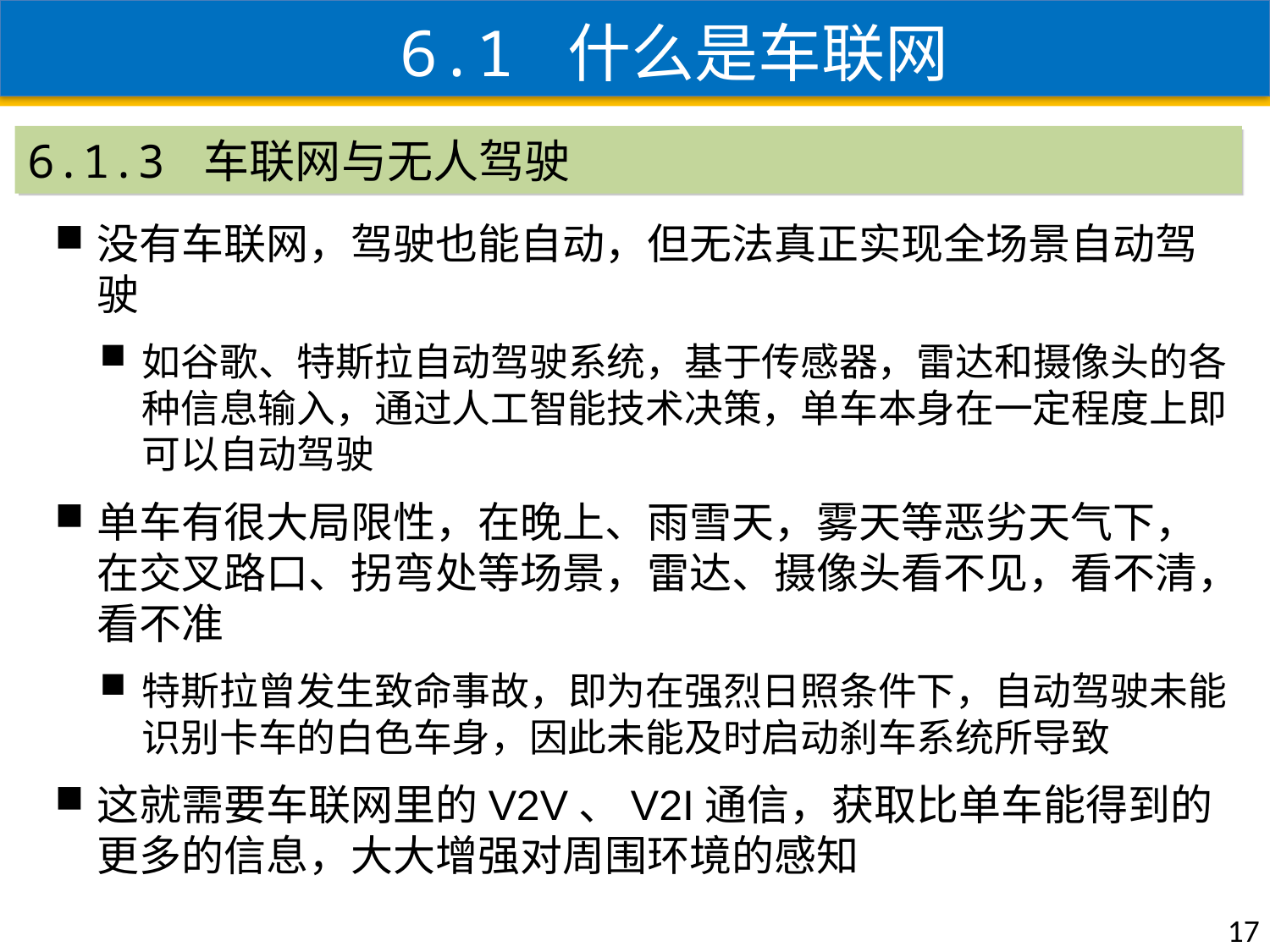

6.1 什么是车联网
6.1.3 车联网与无人驾驶
没有车联网，驾驶也能自动，但无法真正实现全场景自动驾驶
如谷歌、特斯拉自动驾驶系统，基于传感器，雷达和摄像头的各种信息输入，通过人工智能技术决策，单车本身在一定程度上即可以自动驾驶
单车有很大局限性，在晚上、雨雪天，雾天等恶劣天气下，在交叉路口、拐弯处等场景，雷达、摄像头看不见，看不清，看不准
特斯拉曾发生致命事故，即为在强烈日照条件下，自动驾驶未能识别卡车的白色车身，因此未能及时启动刹车系统所导致
这就需要车联网里的V2V、V2I通信，获取比单车能得到的更多的信息，大大增强对周围环境的感知
17